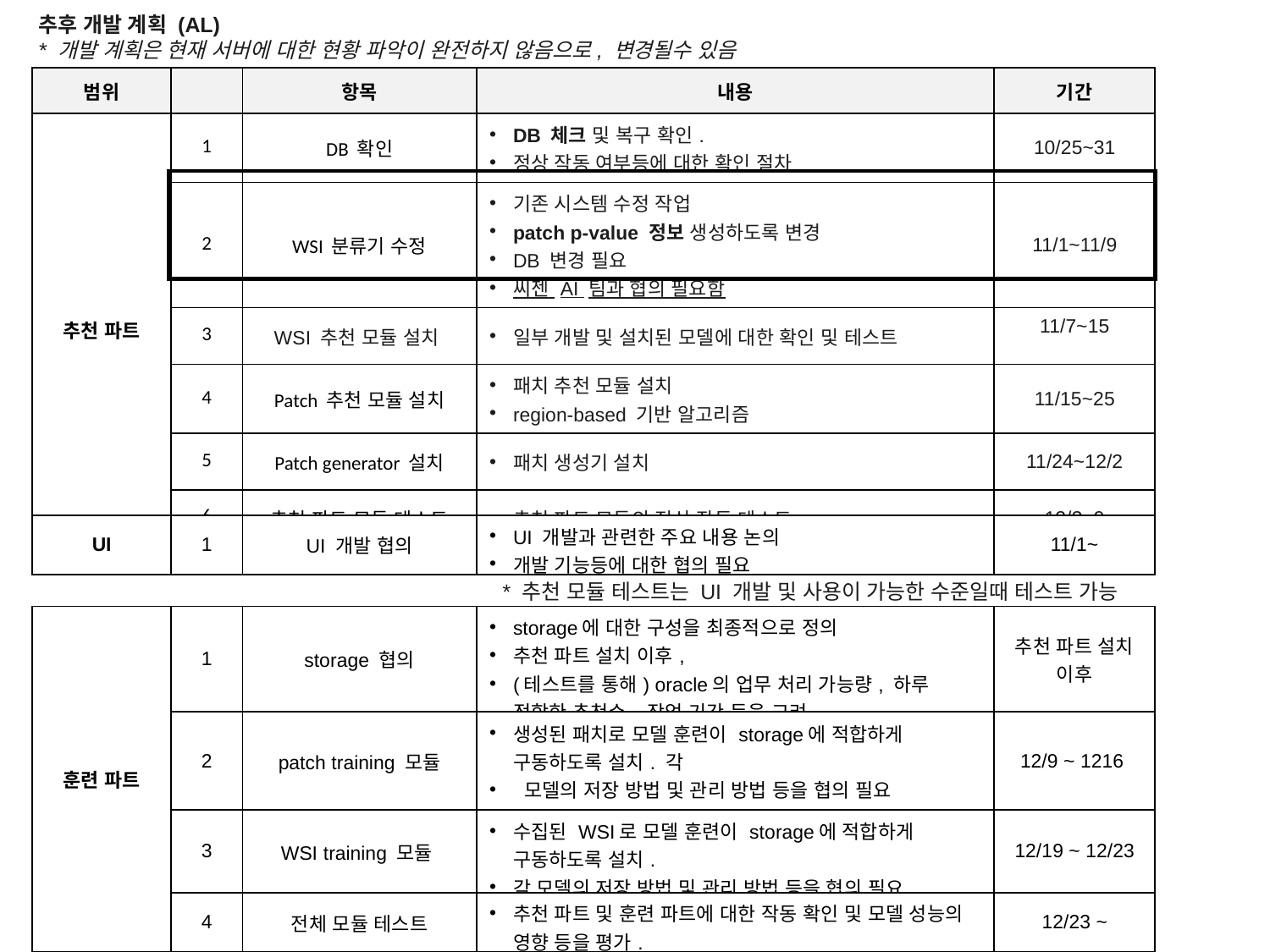

추후 개발 계획 (AL)
* 개발 계획은 현재 서버에 대한 현황 파악이 완전하지 않음으로, 변경될수 있음
| 범위 |  | 항목 | 내용 | 기간 |
| --- | --- | --- | --- | --- |
| 추천 파트 | 1 | DB 확인 | DB 체크 및 복구 확인. 정상 작동 여부등에 대한 확인 절차 | 10/25~31 |
|  | 2 | WSI 분류기 수정 | 기존 시스템 수정 작업 patch p-value 정보 생성하도록 변경 DB 변경 필요 씨젠 AI 팀과 협의 필요함 | 11/1~11/9 |
|  | 3 | WSI 추천 모듈 설치 | 일부 개발 및 설치된 모델에 대한 확인 및 테스트 | 11/7~15 |
|  | 4 | Patch 추천 모듈 설치 | 패치 추천 모듈 설치 region-based 기반 알고리즘 | 11/15~25 |
|  | 5 | Patch generator 설치 | 패치 생성기 설치 | 11/24~12/2 |
|  | 6 | 추천 파트 모듈 테스트 | 추천 파트 모듈의 정상 작동 테스트 | 12/3~9 |

| UI | 1 | UI 개발 협의 | UI 개발과 관련한 주요 내용 논의 개발 기능등에 대한 협의 필요 | 11/1~ |
| --- | --- | --- | --- | --- |
* 추천 모듈 테스트는 UI 개발 및 사용이 가능한 수준일때 테스트 가능
| 훈련 파트 | 1 | storage 협의 | storage에 대한 구성을 최종적으로 정의 추천 파트 설치 이후, (테스트를 통해) oracle의 업무 처리 가능량, 하루 적합한 추천수, 작업 기간 등을 고려 | 추천 파트 설치 이후 |
| --- | --- | --- | --- | --- |
|  | 2 | patch training 모듈 | 생성된 패치로 모델 훈련이 storage에 적합하게 구동하도록 설치. 각 모델의 저장 방법 및 관리 방법 등을 협의 필요 | 12/9 ~ 1216 |
|  | 3 | WSI training 모듈 | 수집된 WSI로 모델 훈련이 storage에 적합하게 구동하도록 설치. 각 모델의 저장 방법 및 관리 방법 등을 협의 필요 | 12/19 ~ 12/23 |
|  | 4 | 전체 모듈 테스트 | 추천 파트 및 훈련 파트에 대한 작동 확인 및 모델 성능의 영향 등을 평가. | 12/23 ~ |